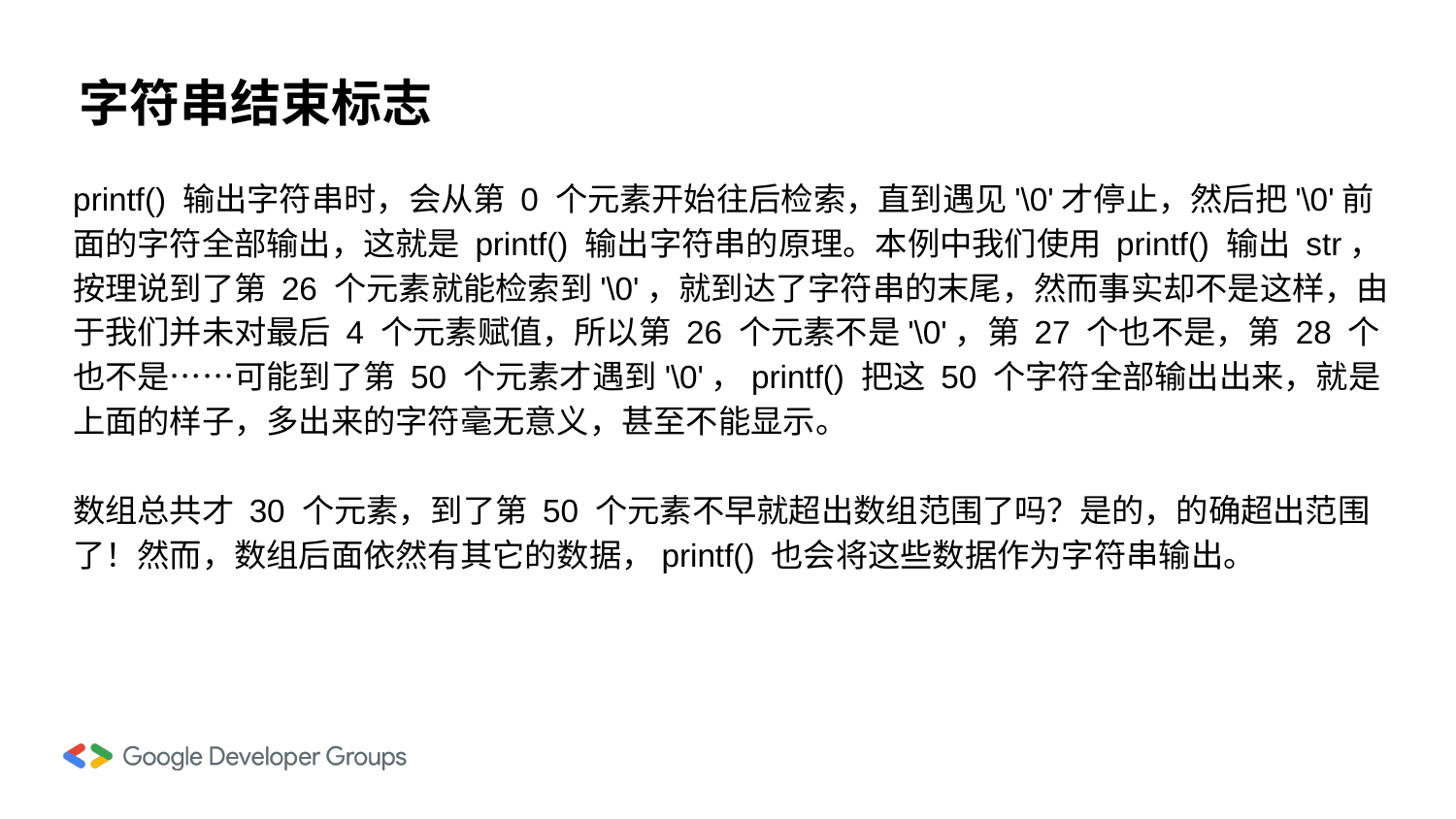

# 字符串结束标志
printf() 输出字符串时，会从第 0 个元素开始往后检索，直到遇见'\0'才停止，然后把'\0'前面的字符全部输出，这就是 printf() 输出字符串的原理。本例中我们使用 printf() 输出 str，按理说到了第 26 个元素就能检索到'\0'，就到达了字符串的末尾，然而事实却不是这样，由于我们并未对最后 4 个元素赋值，所以第 26 个元素不是'\0'，第 27 个也不是，第 28 个也不是……可能到了第 50 个元素才遇到'\0'，printf() 把这 50 个字符全部输出出来，就是上面的样子，多出来的字符毫无意义，甚至不能显示。

数组总共才 30 个元素，到了第 50 个元素不早就超出数组范围了吗？是的，的确超出范围了！然而，数组后面依然有其它的数据，printf() 也会将这些数据作为字符串输出。